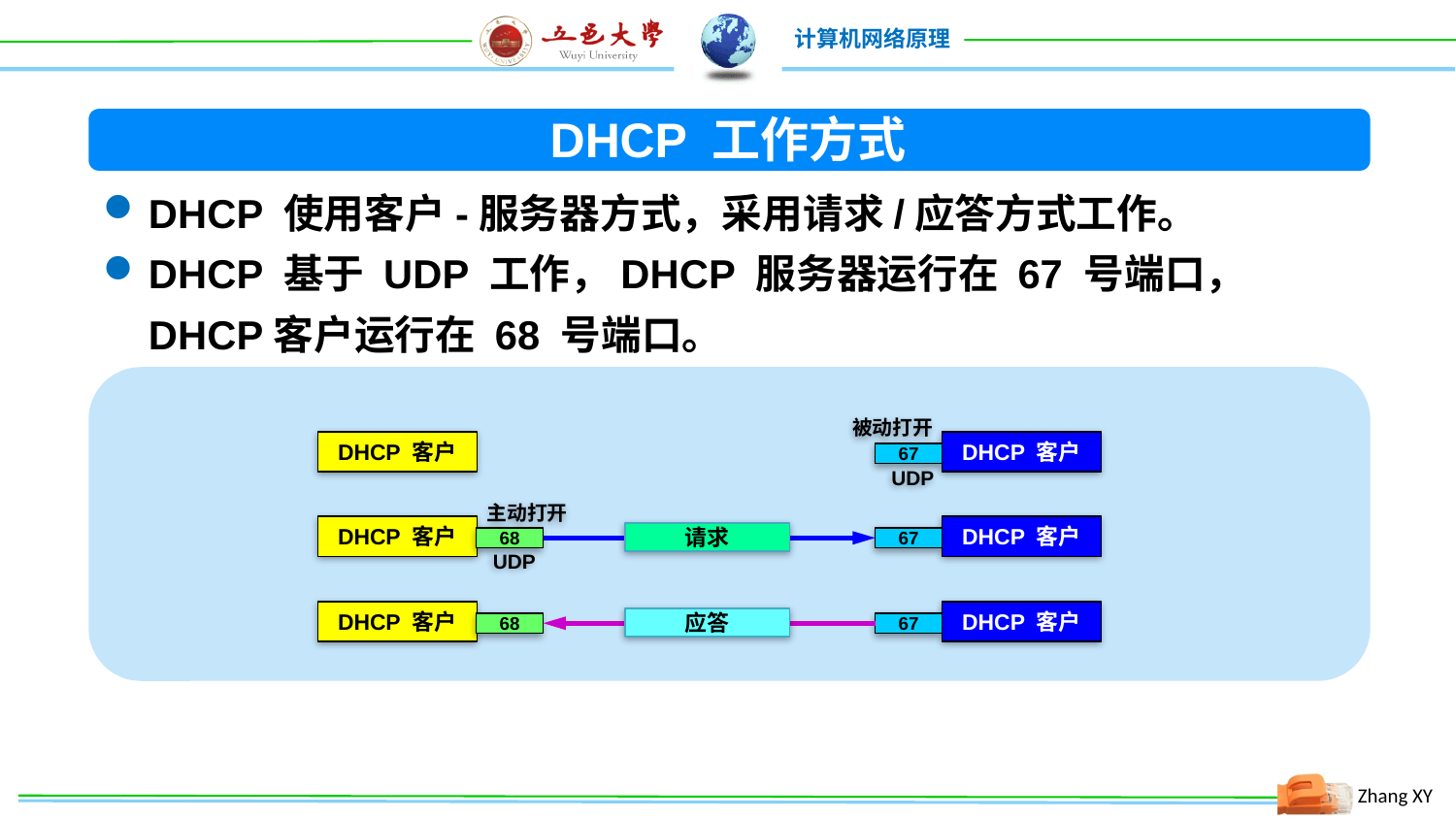

DHCP 工作方式

DHCP 使用客户-服务器方式，采用请求/应答方式工作。
DHCP 基于 UDP 工作，DHCP 服务器运行在 67 号端口， DHCP客户运行在 68 号端口。

被动打开
DHCP 客户
DHCP 客户
67
UDP
主动打开
DHCP 客户
DHCP 客户
请求
68
67
UDP
DHCP 客户
DHCP 客户
应答
68
67